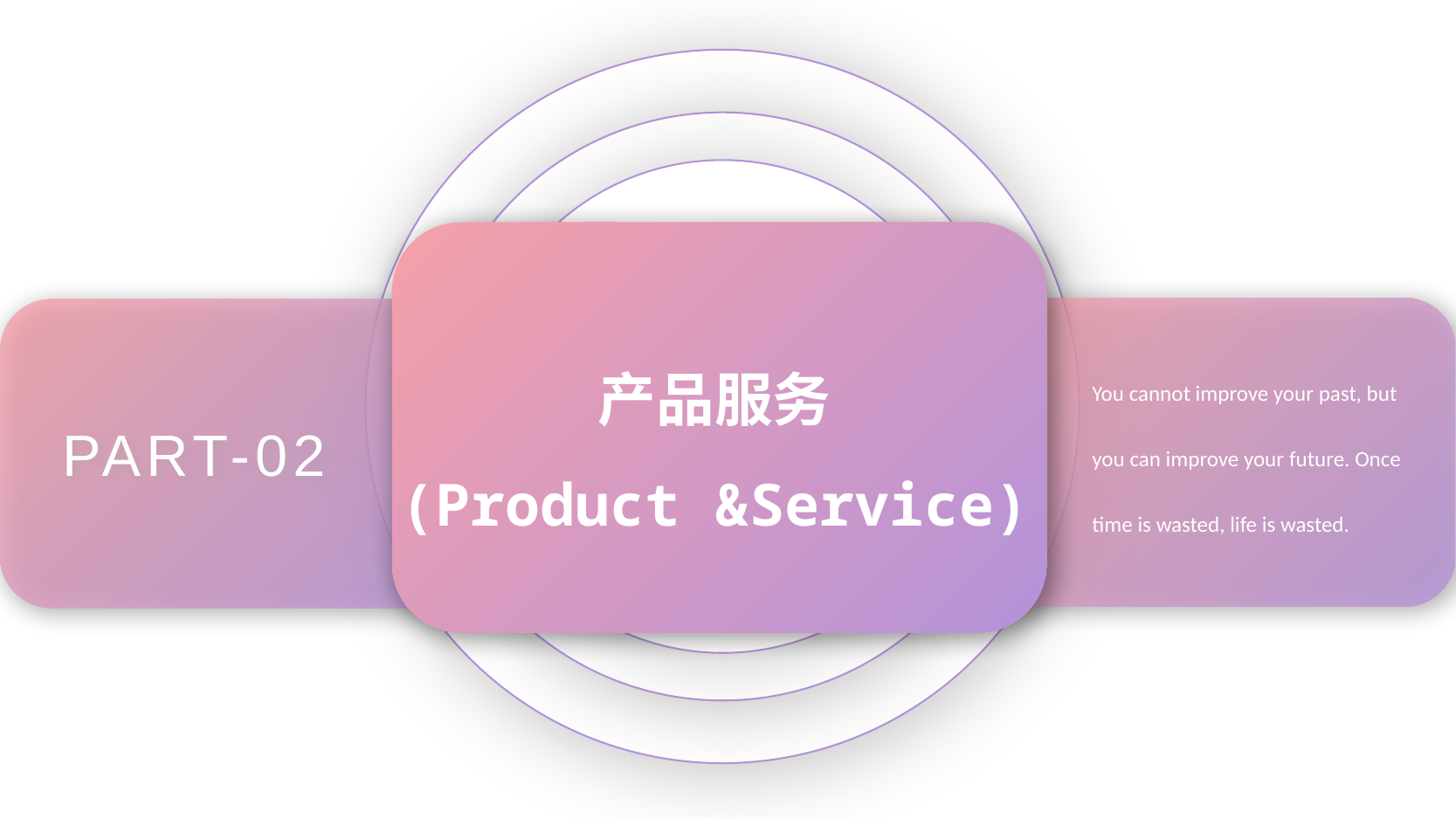

产品服务
(Product &Service)
You cannot improve your past, but you can improve your future. Once time is wasted, life is wasted.
PART-02